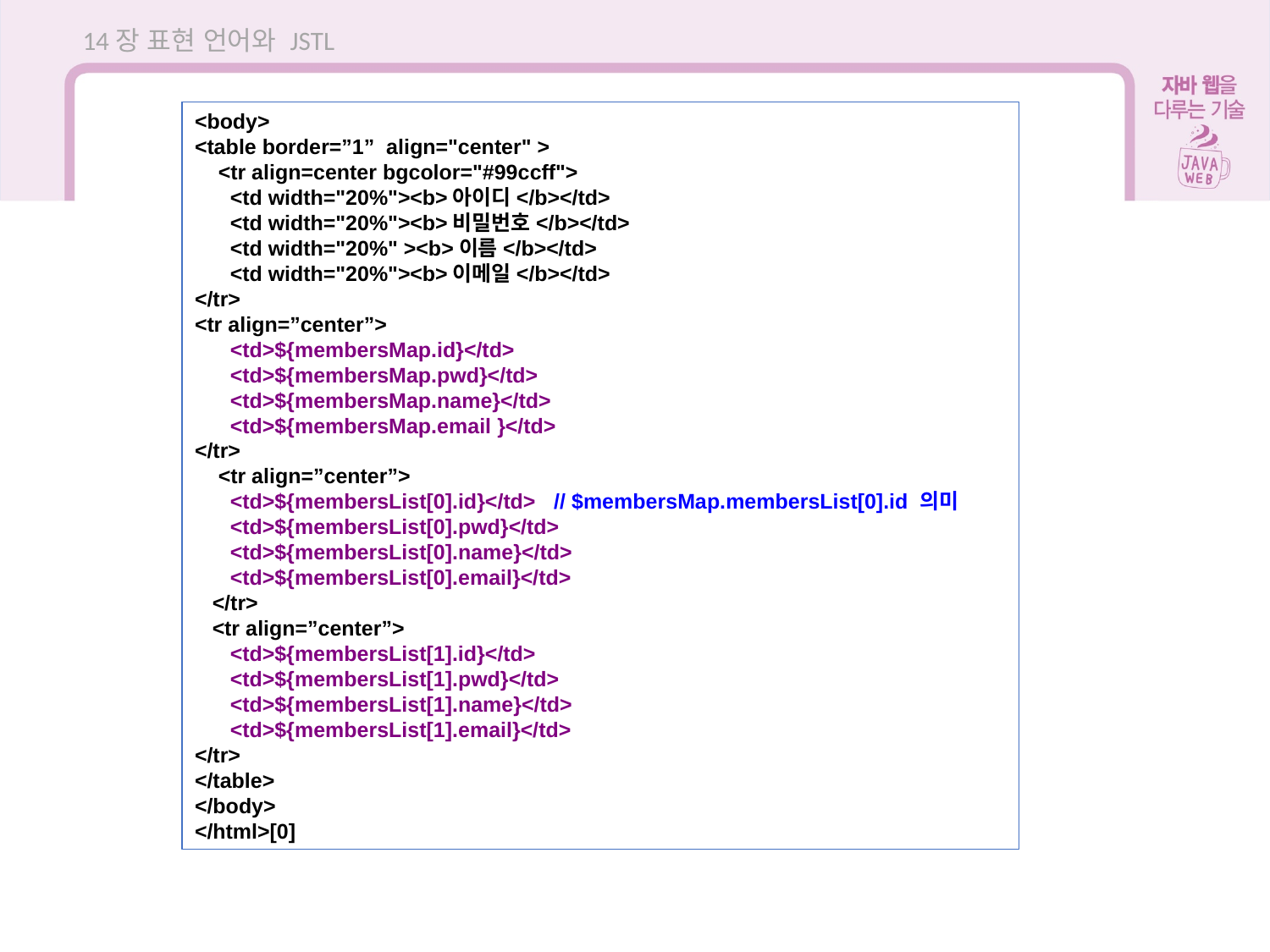

14장 표현 언어와 JSTL
<body>
<table border=”1”  align="center" >
    <tr align=center bgcolor="#99ccff">
      <td width="20%"><b>아이디</b></td>
      <td width="20%"><b>비밀번호</b></td>
      <td width="20%" ><b>이름</b></td>
      <td width="20%"><b>이메일</b></td>
</tr>
<tr align=”center”>
      <td>${membersMap.id}</td>
      <td>${membersMap.pwd}</td>
      <td>${membersMap.name}</td>
      <td>${membersMap.email }</td>
</tr>
    <tr align=”center”>
      <td>${membersList[0].id}</td>   // $membersMap.membersList[0].id 의미
      <td>${membersList[0].pwd}</td>
      <td>${membersList[0].name}</td>
      <td>${membersList[0].email}</td>
   </tr>
   <tr align=”center”>
      <td>${membersList[1].id}</td>
      <td>${membersList[1].pwd}</td>
      <td>${membersList[1].name}</td>
      <td>${membersList[1].email}</td>
</tr>
</table>
</body>
</html>[0]